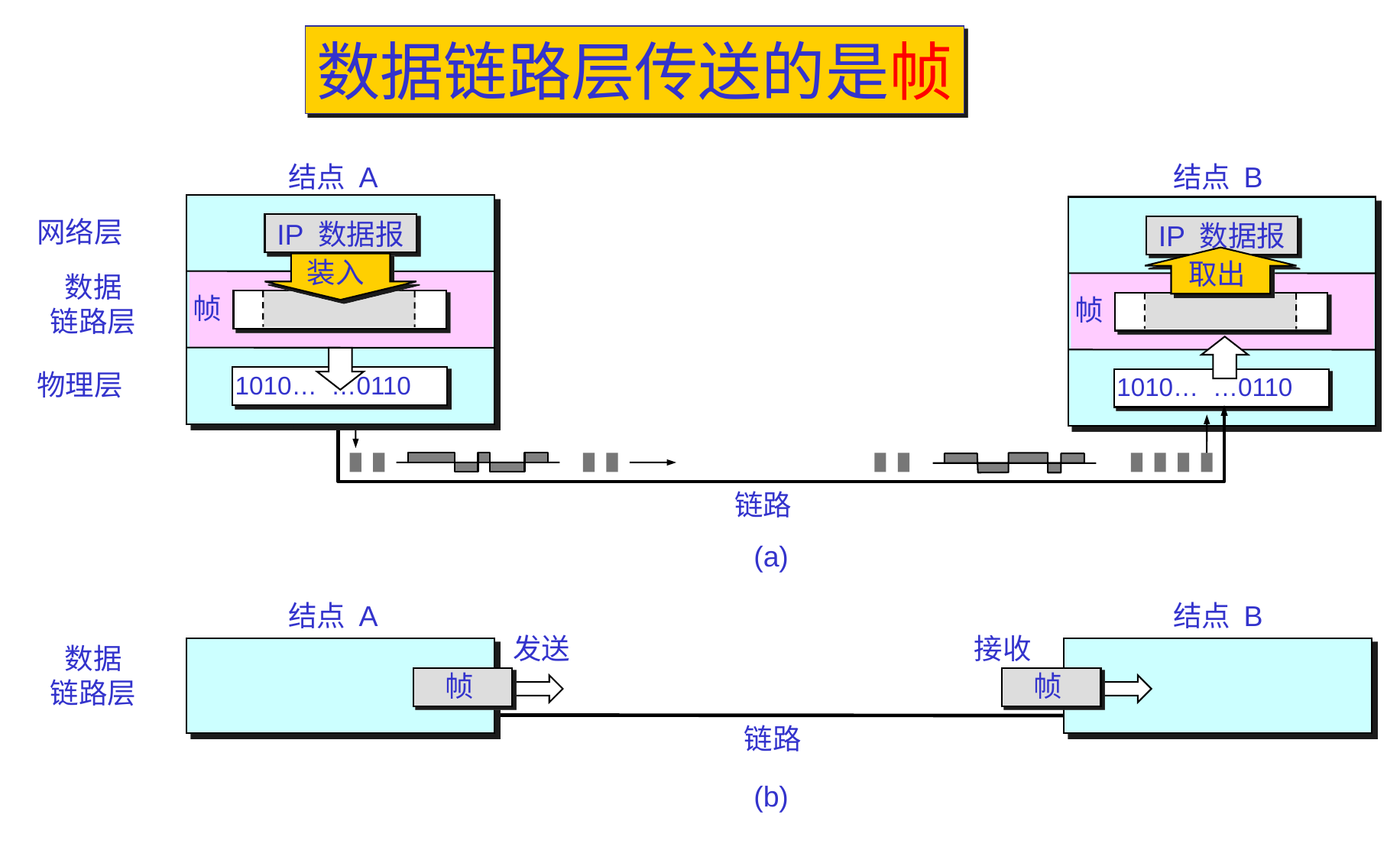

数据链路层传送的是帧
结点 A
结点 B

IP 数据报
网络层
IP 数据报

装入
取出

数据
链路层

帧
帧

物理层
1010…  …0110

1010…  …0110

链路
(a)
结点 A
结点 B
发送
接收
数据
链路层

帧

帧

链路

(b)